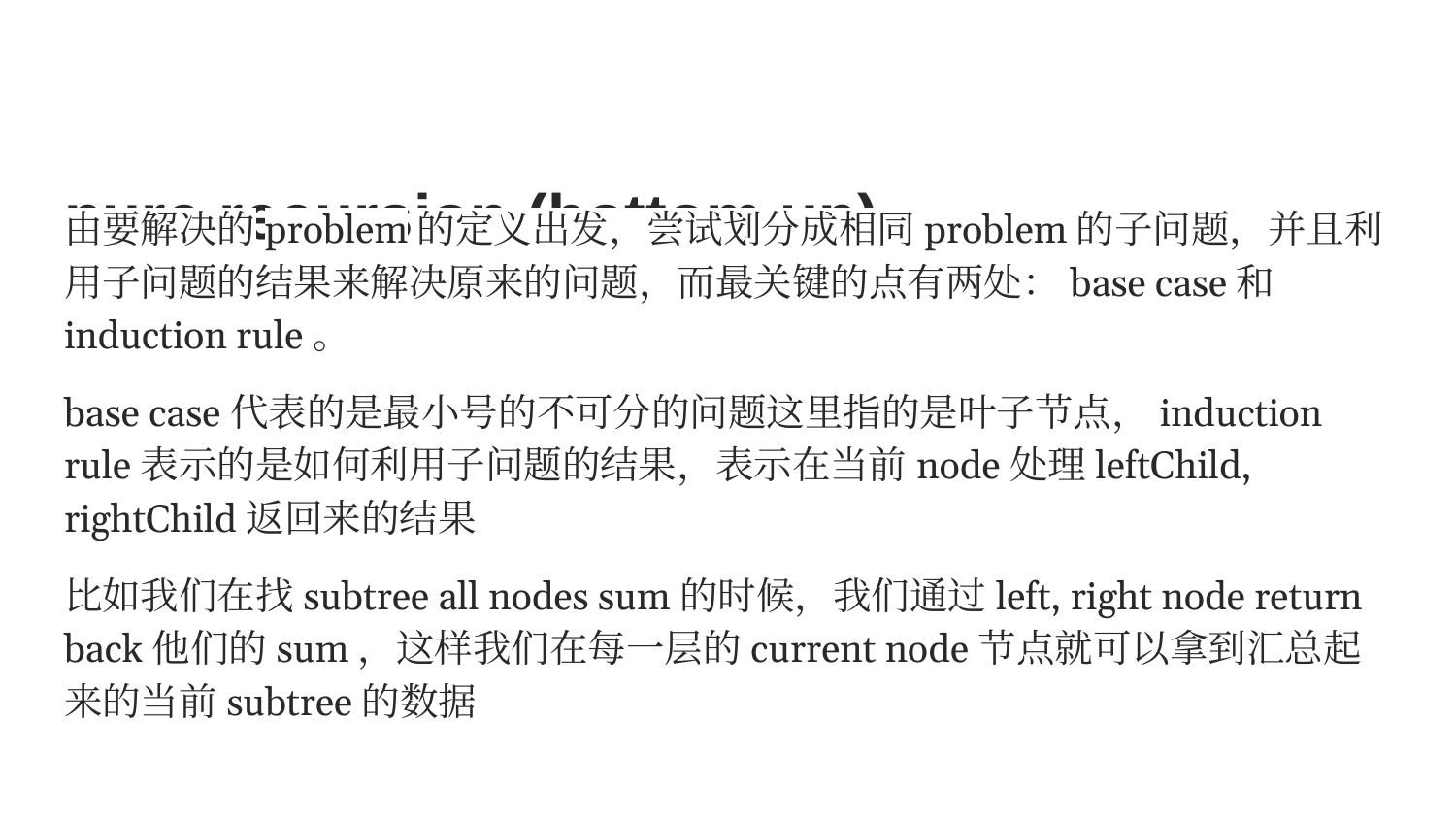

# pure recursion (bottom up)

由要解决的problem的定义出发，尝试划分成相同problem的子问题，并且利用子问题的结果来解决原来的问题，而最关键的点有两处：base case和induction rule。
base case代表的是最小号的不可分的问题这里指的是叶子节点，induction rule表示的是如何利用子问题的结果，表示在当前node处理leftChild, rightChild返回来的结果
比如我们在找subtree all nodes sum的时候，我们通过left, right node return back他们的sum，这样我们在每一层的current node节点就可以拿到汇总起来的当前subtree的数据